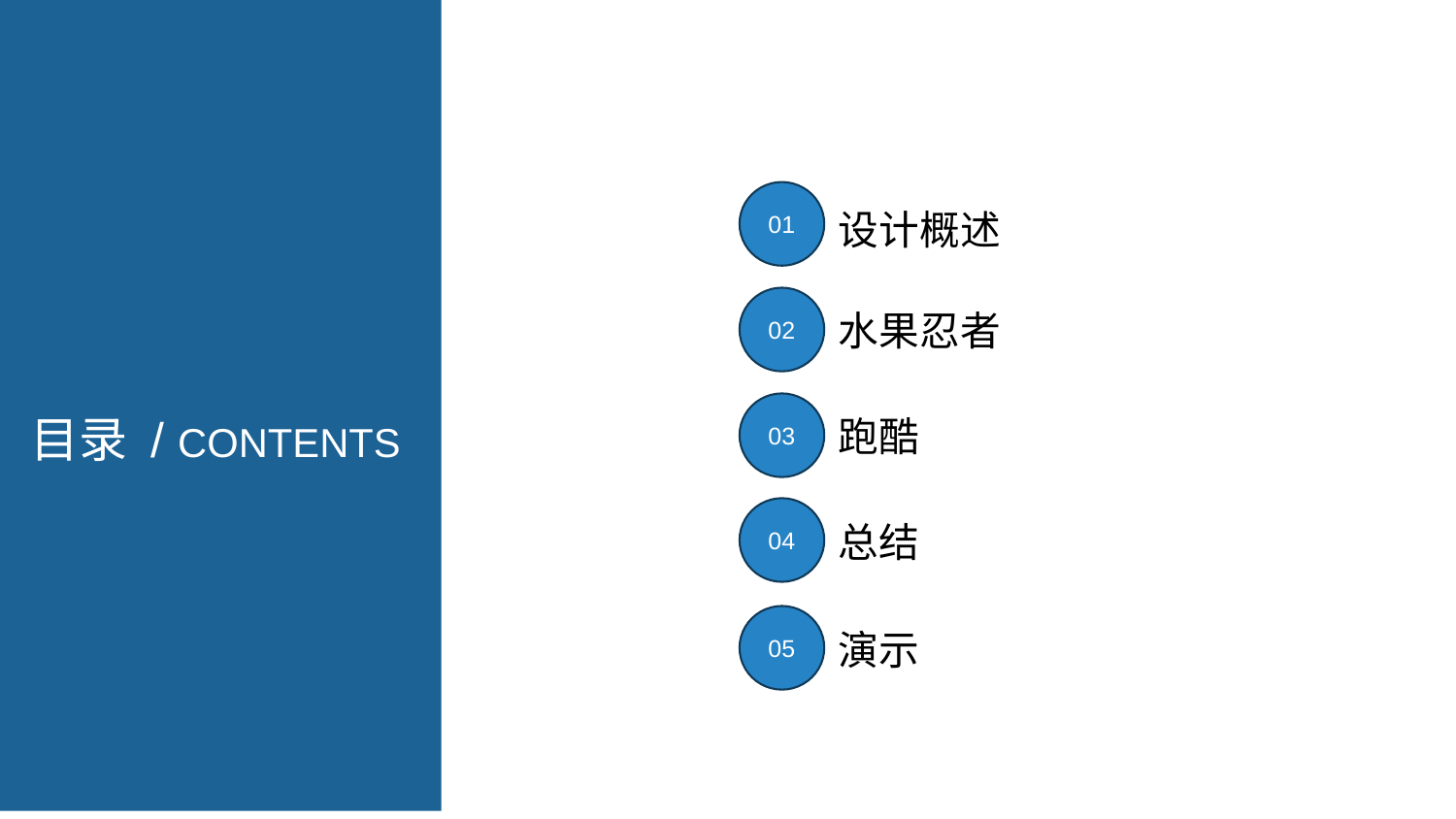

01
设计概述
02
水果忍者
03
目录 / CONTENTS
跑酷
04
总结
05
演示